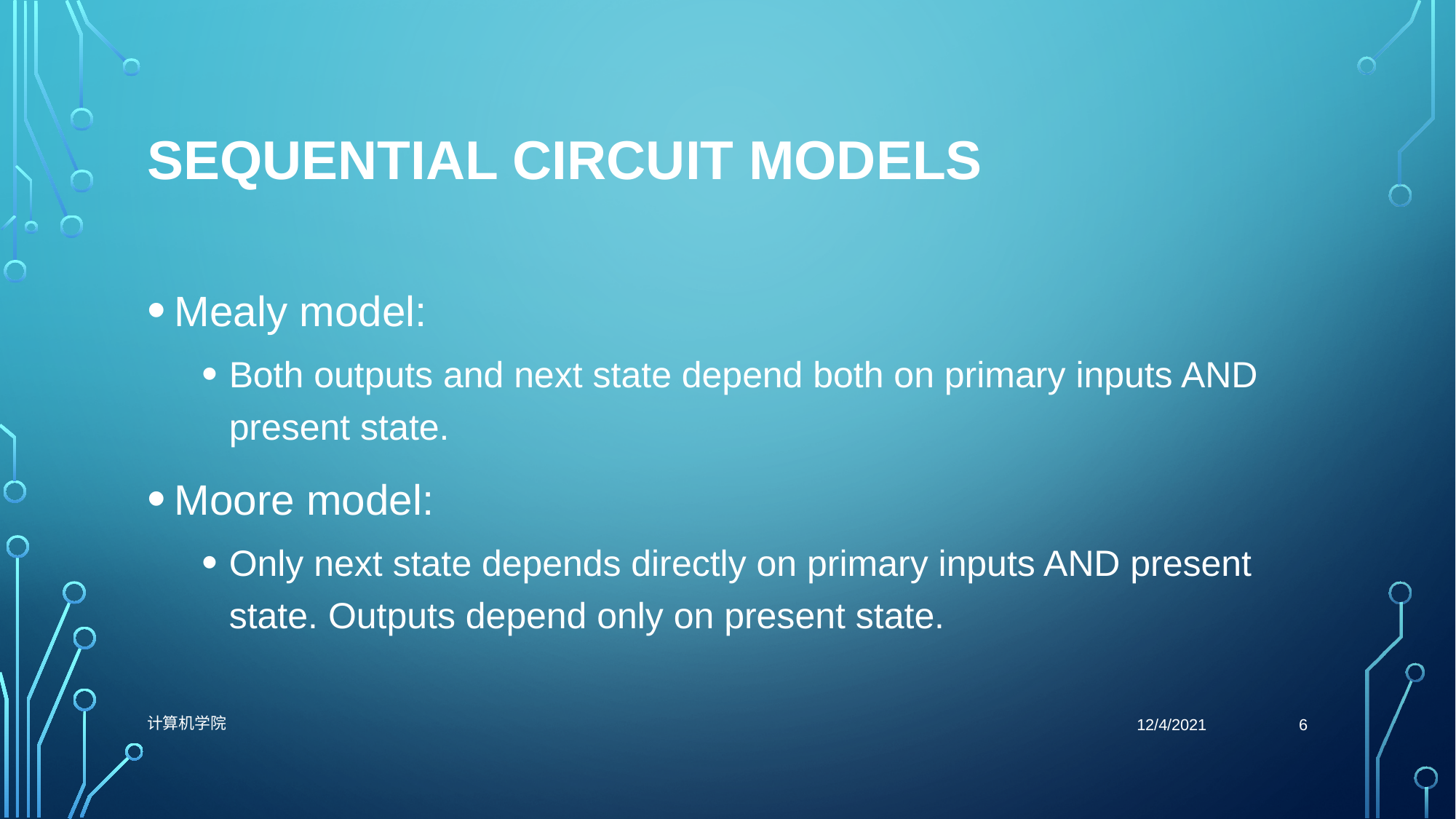

# Sequential Circuit Models
Mealy model:
Both outputs and next state depend both on primary inputs AND present state.
Moore model:
Only next state depends directly on primary inputs AND present state. Outputs depend only on present state.

6
计算机学院
12/4/2021